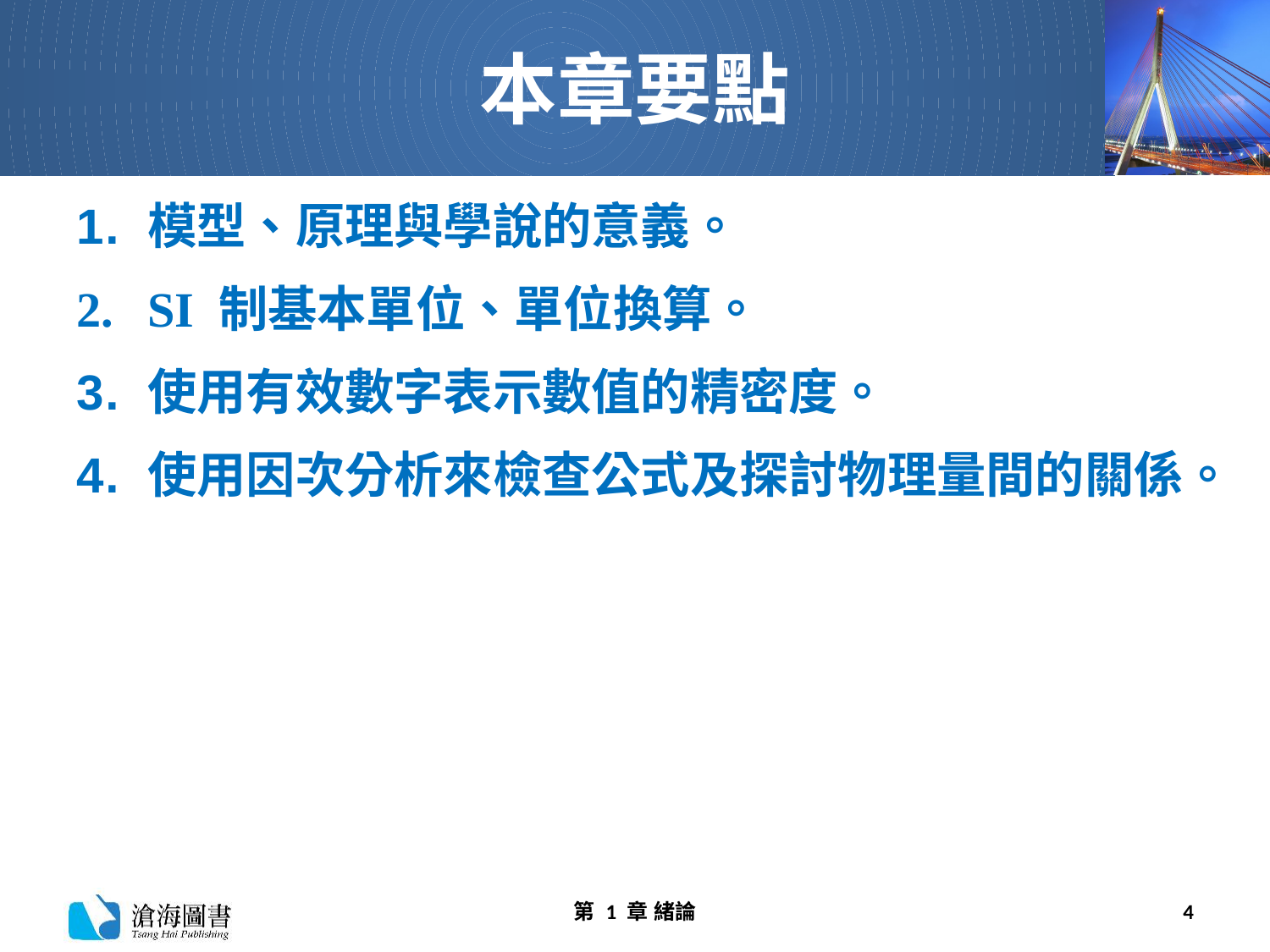

# 本章要點
模型、原理與學說的意義。
SI 制基本單位、單位換算。
使用有效數字表示數值的精密度。
使用因次分析來檢查公式及探討物理量間的關係。
第 1 章 緒論
4